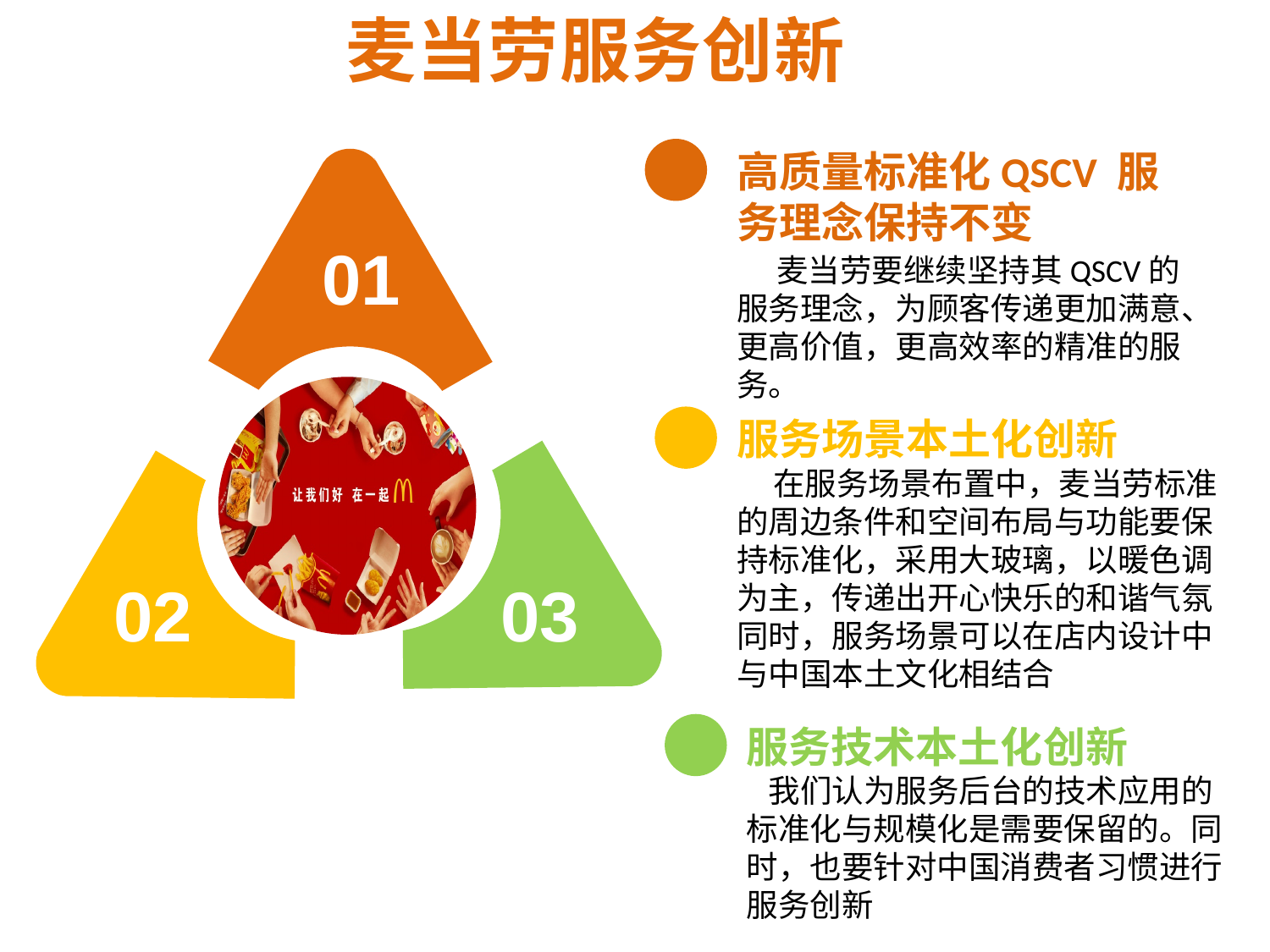

麦当劳服务创新

高质量标准化QSCV 服务理念保持不变
    麦当劳要继续坚持其QSCV的服务理念，为顾客传递更加满意、更高价值，更高效率的精准的服务。

高质量标准化QSCV服务理念保持不变。
01
2014
2012

服务场景本土化创新
    在服务场景布置中，麦当劳标准的周边条件和空间布局与功能要保持标准化，采用大玻璃，以暖色调为主，传递出开心快乐的和谐气氛
同时，服务场景可以在店内设计中与中国本土文化相结合

02
03

服务技术本土化创新
  我们认为服务后台的技术应用的标准化与规模化是需要保留的。同时，也要针对中国消费者习惯进行服务创新